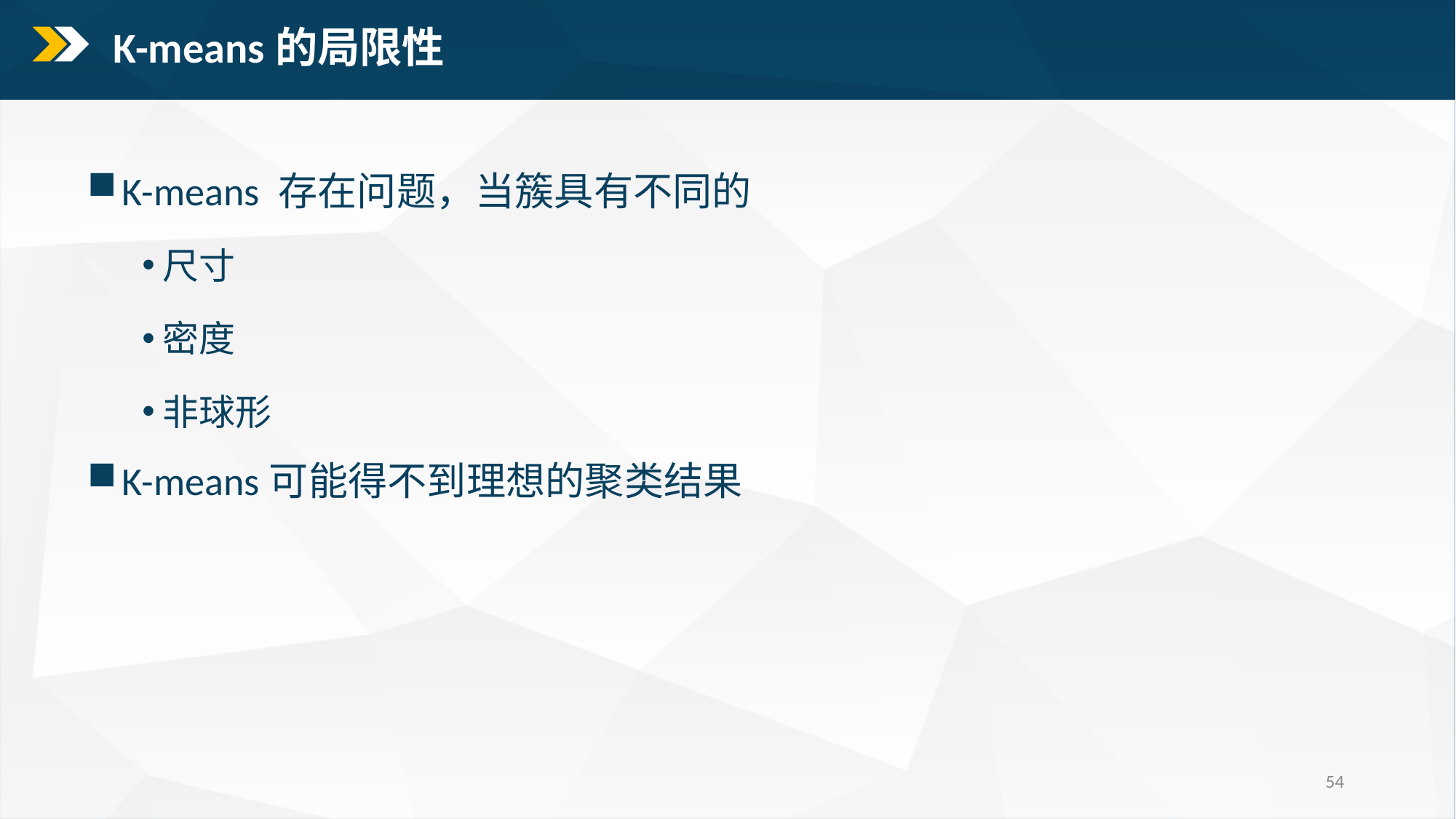

K-means的局限性
K-means 存在问题，当簇具有不同的
尺寸
密度
非球形
K-means可能得不到理想的聚类结果
54